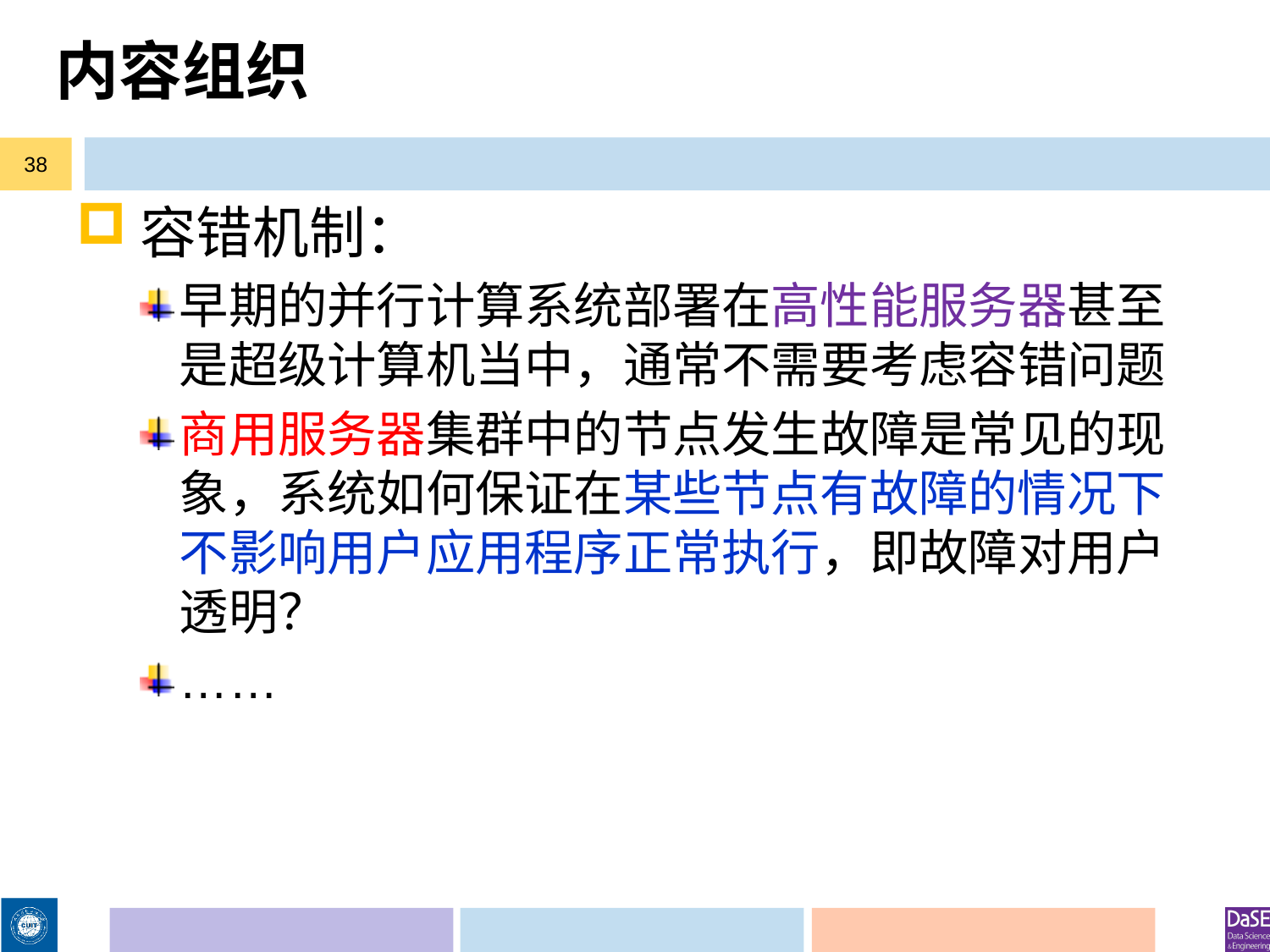

# 内容组织
38
容错机制：
早期的并行计算系统部署在高性能服务器甚至是超级计算机当中，通常不需要考虑容错问题
商用服务器集群中的节点发生故障是常见的现象，系统如何保证在某些节点有故障的情况下不影响用户应用程序正常执行，即故障对用户透明？
……